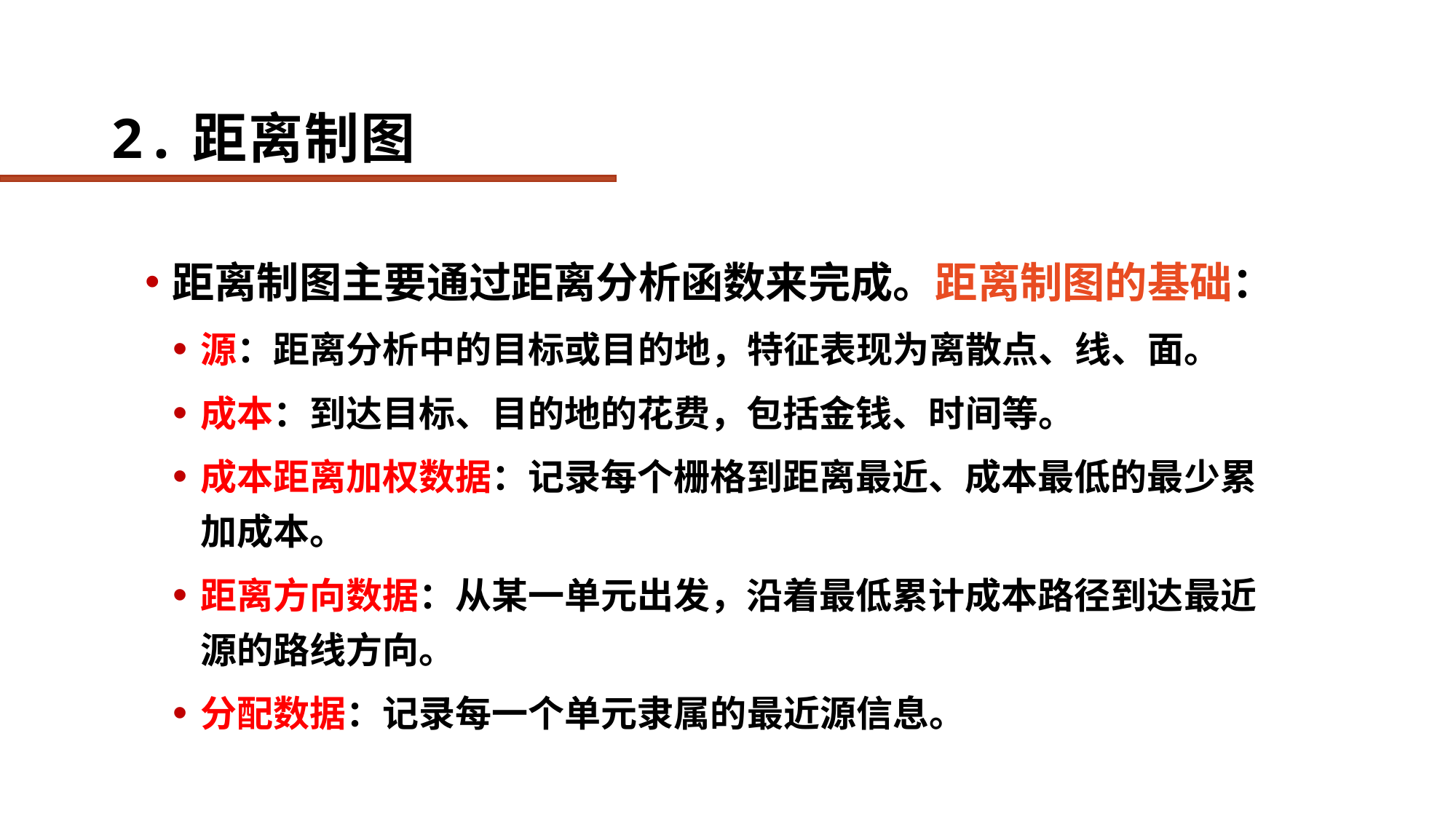

# 2.距离制图
距离制图主要通过距离分析函数来完成。距离制图的基础：
源：距离分析中的目标或目的地，特征表现为离散点、线、面。
成本：到达目标、目的地的花费，包括金钱、时间等。
成本距离加权数据：记录每个栅格到距离最近、成本最低的最少累加成本。
距离方向数据：从某一单元出发，沿着最低累计成本路径到达最近源的路线方向。
分配数据：记录每一个单元隶属的最近源信息。